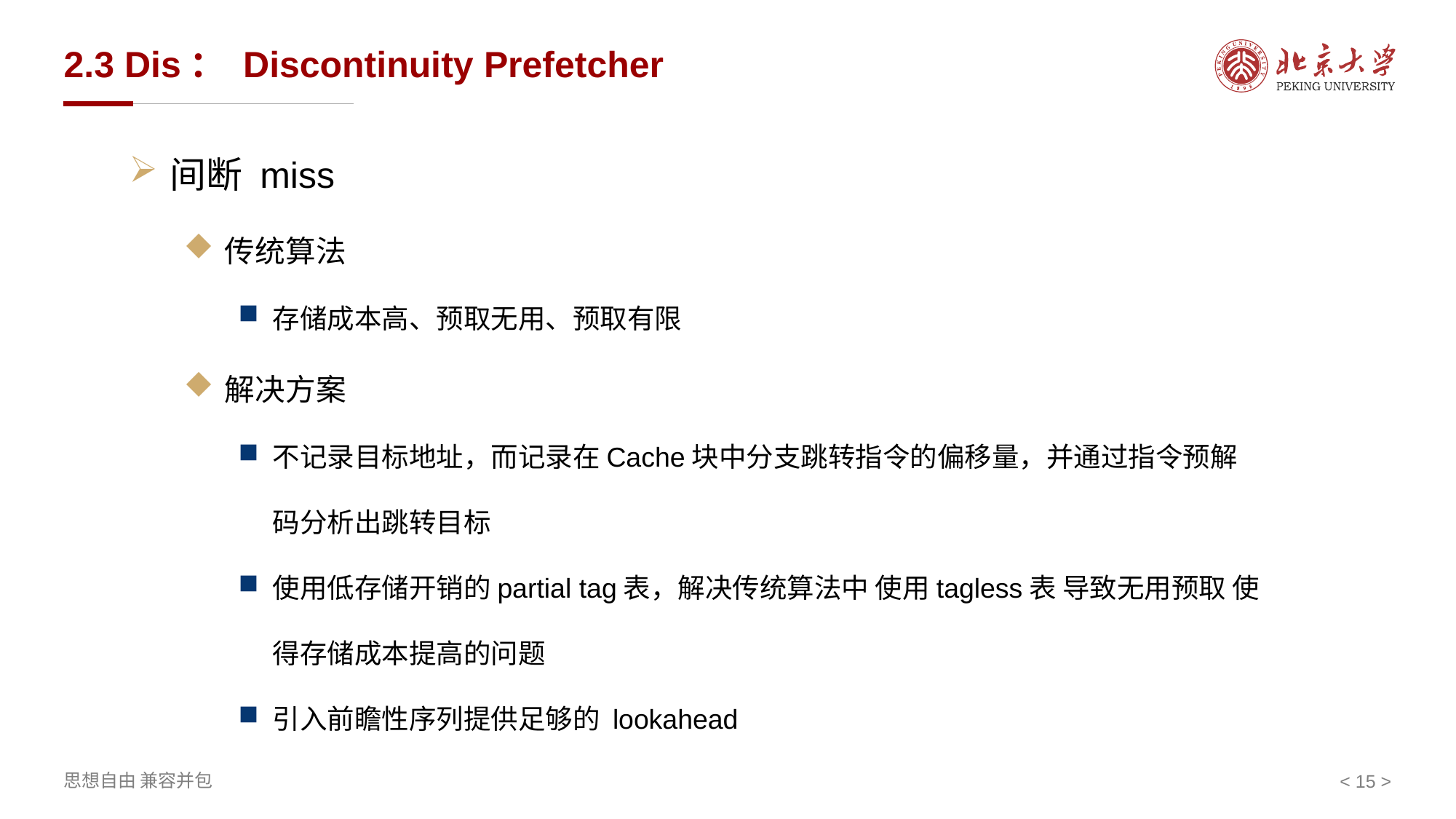

# 2.3 Dis： Discontinuity Prefetcher
间断 miss
传统算法
存储成本高、预取无用、预取有限
解决方案
不记录目标地址，而记录在Cache块中分支跳转指令的偏移量，并通过指令预解码分析出跳转目标
使用低存储开销的partial tag表，解决传统算法中 使用tagless表 导致无用预取 使得存储成本提高的问题
引入前瞻性序列提供足够的 lookahead
< 15 >